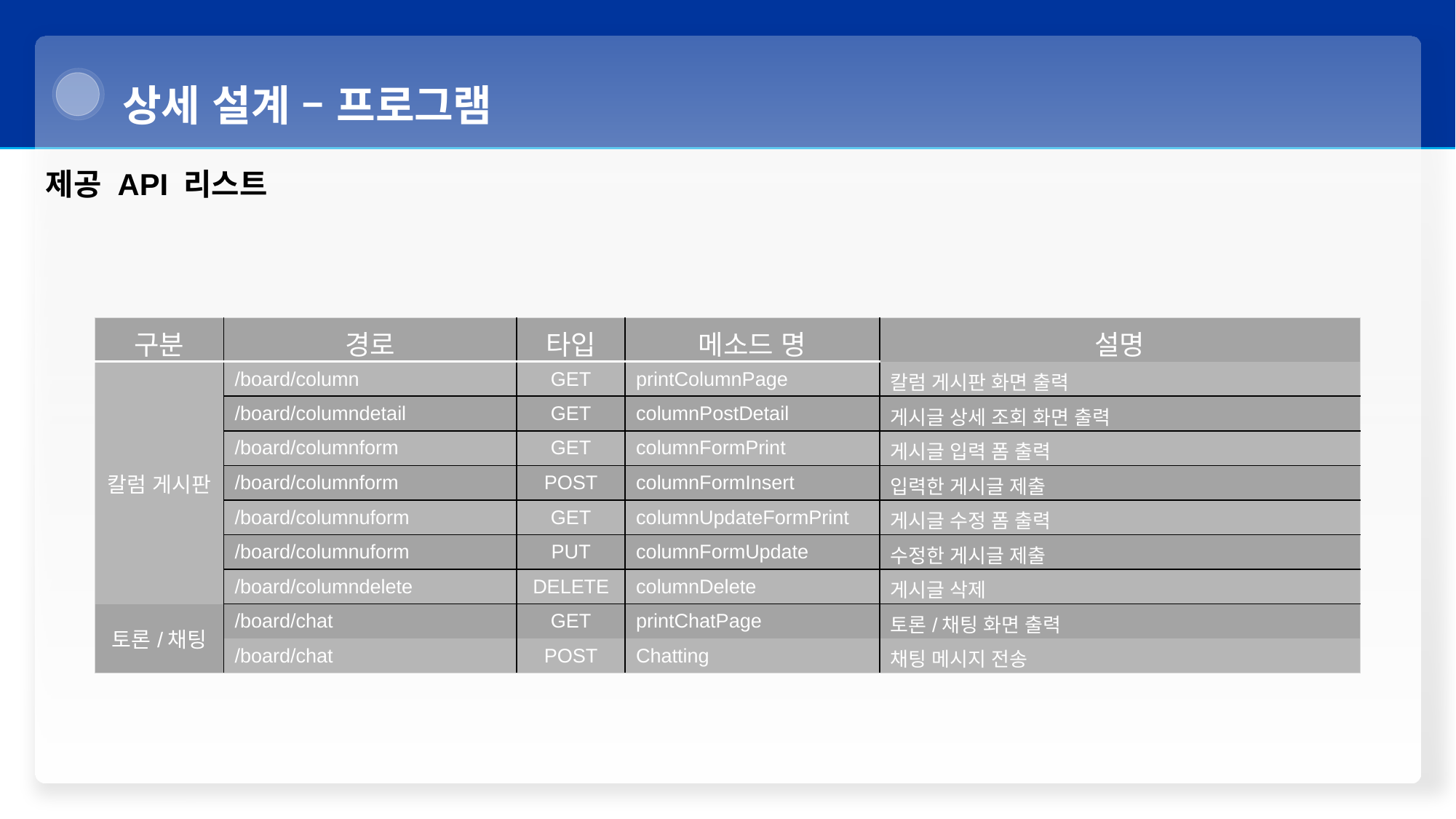

상세 설계 – 프로그램

제공 API 리스트
| 구분 | 경로 | 타입 | 메소드 명 | 설명 |
| --- | --- | --- | --- | --- |
| 칼럼 게시판 | /board/column | GET | printColumnPage | 칼럼 게시판 화면 출력 |
|  | /board/columndetail | GET | columnPostDetail | 게시글 상세 조회 화면 출력 |
|  | /board/columnform | GET | columnFormPrint | 게시글 입력 폼 출력 |
|  | /board/columnform | POST | columnFormInsert | 입력한 게시글 제출 |
|  | /board/columnuform | GET | columnUpdateFormPrint | 게시글 수정 폼 출력 |
|  | /board/columnuform | PUT | columnFormUpdate | 수정한 게시글 제출 |
|  | /board/columndelete | DELETE | columnDelete | 게시글 삭제 |
| 토론/채팅 | /board/chat | GET | printChatPage | 토론/채팅 화면 출력 |
|  | /board/chat | POST | Chatting | 채팅 메시지 전송 |